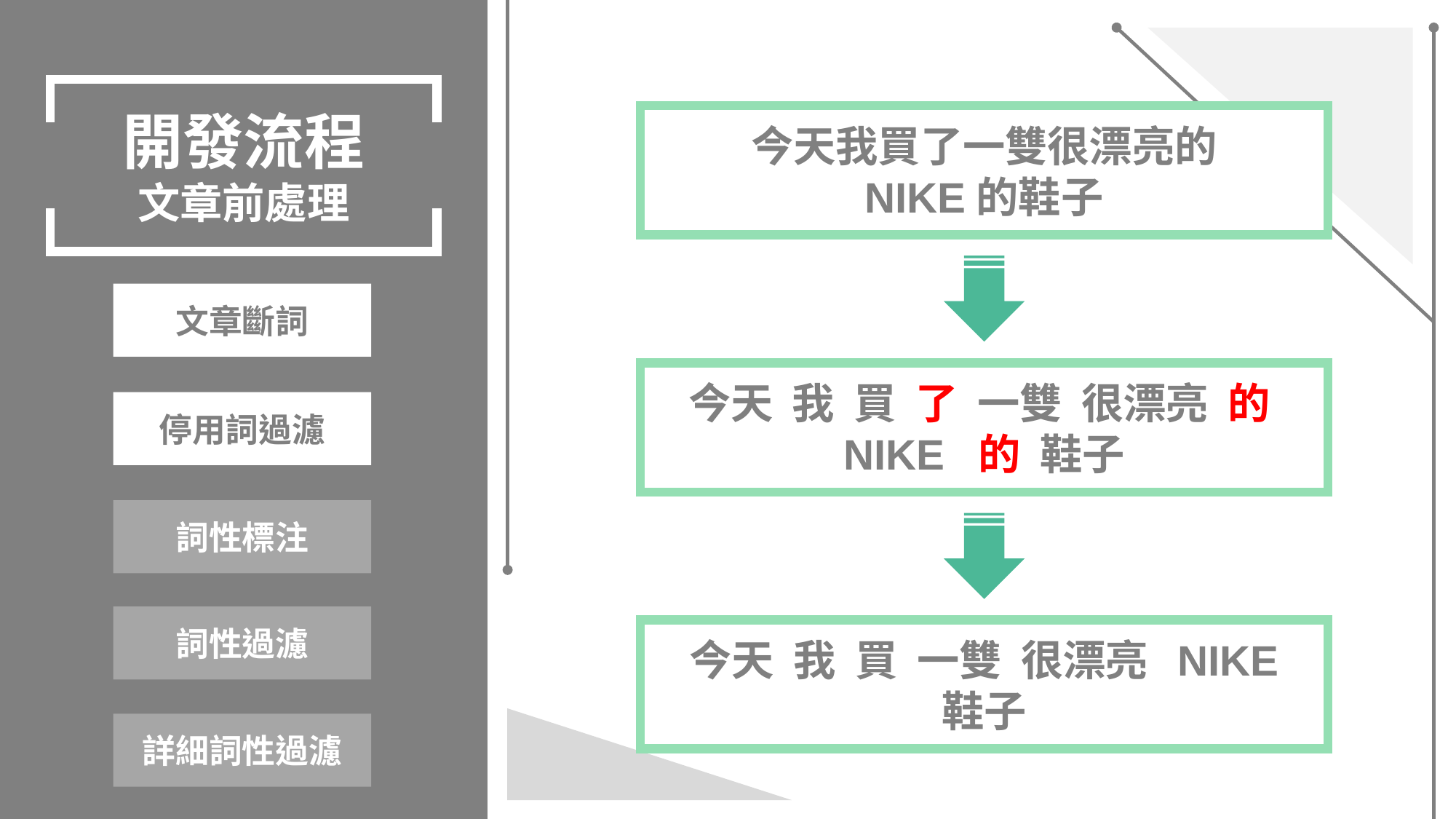

開發流程
文章前處理
今天我買了一雙很漂亮的
NIKE的鞋子

文章斷詞
今天  我  買  了  一雙  很漂亮  的  NIKE  的  鞋子
停用詞過濾
詞性標注

詞性過濾
今天  我  買  一雙  很漂亮  NIKE
鞋子

詳細詞性過濾